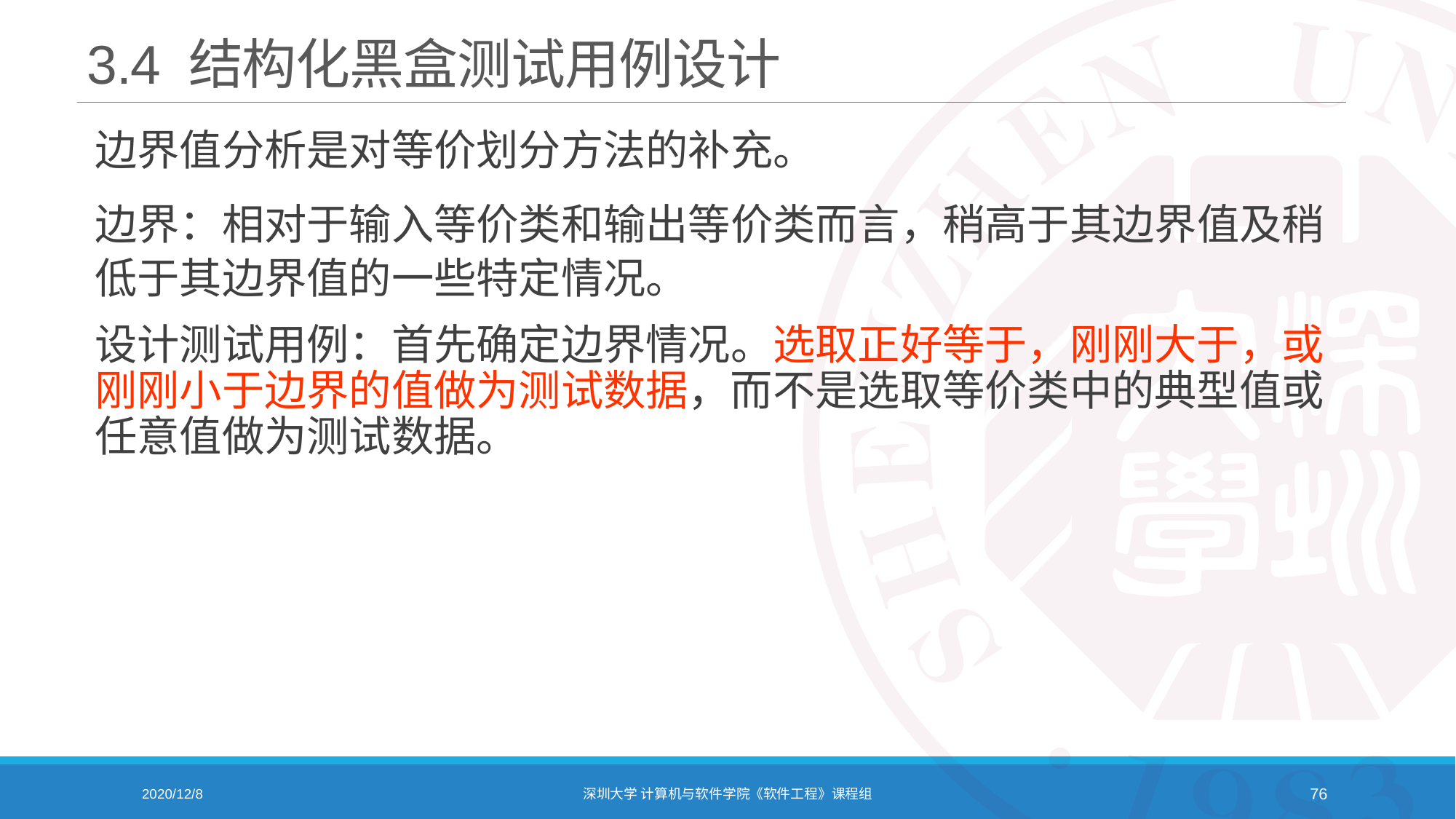

# 3.4 结构化黑盒测试用例设计
边界值分析是对等价划分方法的补充。
边界：相对于输入等价类和输出等价类而言，稍高于其边界值及稍低于其边界值的一些特定情况。
设计测试用例：首先确定边界情况。选取正好等于，刚刚大于，或刚刚小于边界的值做为测试数据，而不是选取等价类中的典型值或任意值做为测试数据。

2020/12/8
深圳大学 计算机与软件学院《软件工程》课程组
76